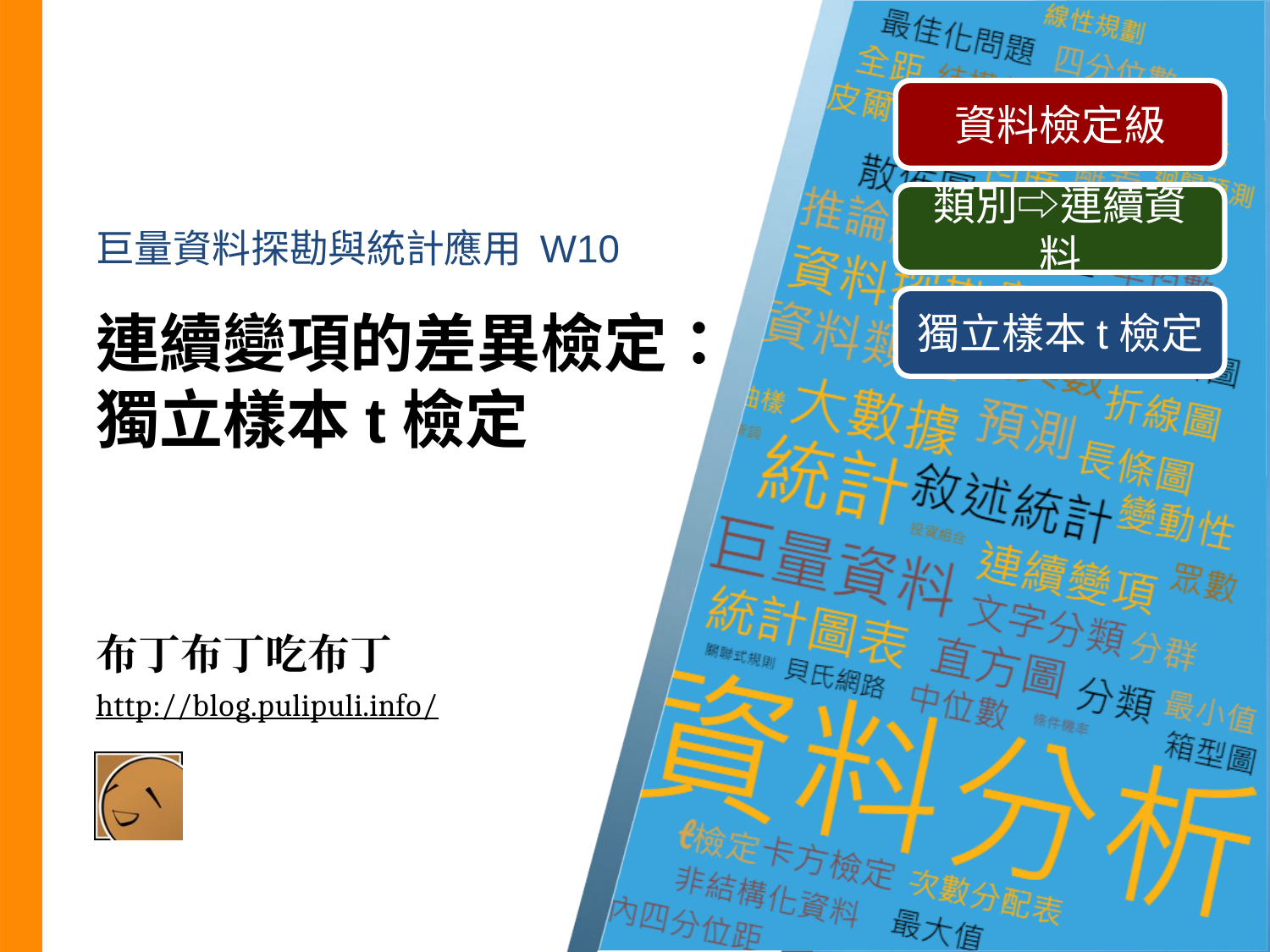

資料檢定級
類別⇨連續資料
巨量資料探勘與統計應用 W10
獨立樣本t檢定
# 連續變項的差異檢定：
獨立樣本t檢定
布丁布丁吃布丁
http://blog.pulipuli.info/